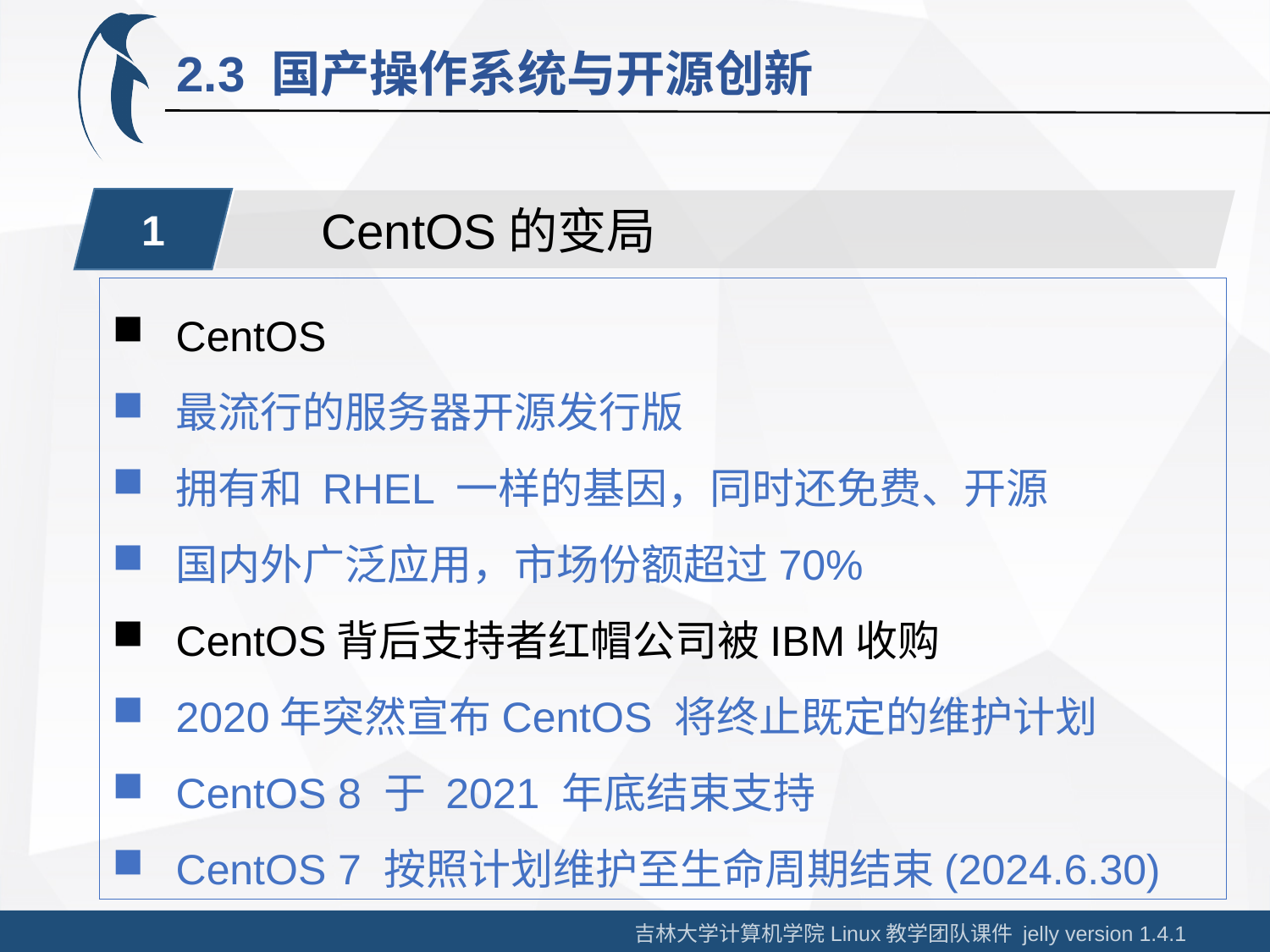

2.3 国产操作系统与开源创新
1
CentOS的变局
CentOS
最流行的服务器开源发行版
拥有和 RHEL 一样的基因，同时还免费、开源
国内外广泛应用，市场份额超过70%
CentOS背后支持者红帽公司被IBM收购
2020年突然宣布CentOS 将终止既定的维护计划
CentOS 8 于 2021 年底结束支持
CentOS 7 按照计划维护至生命周期结束(2024.6.30)